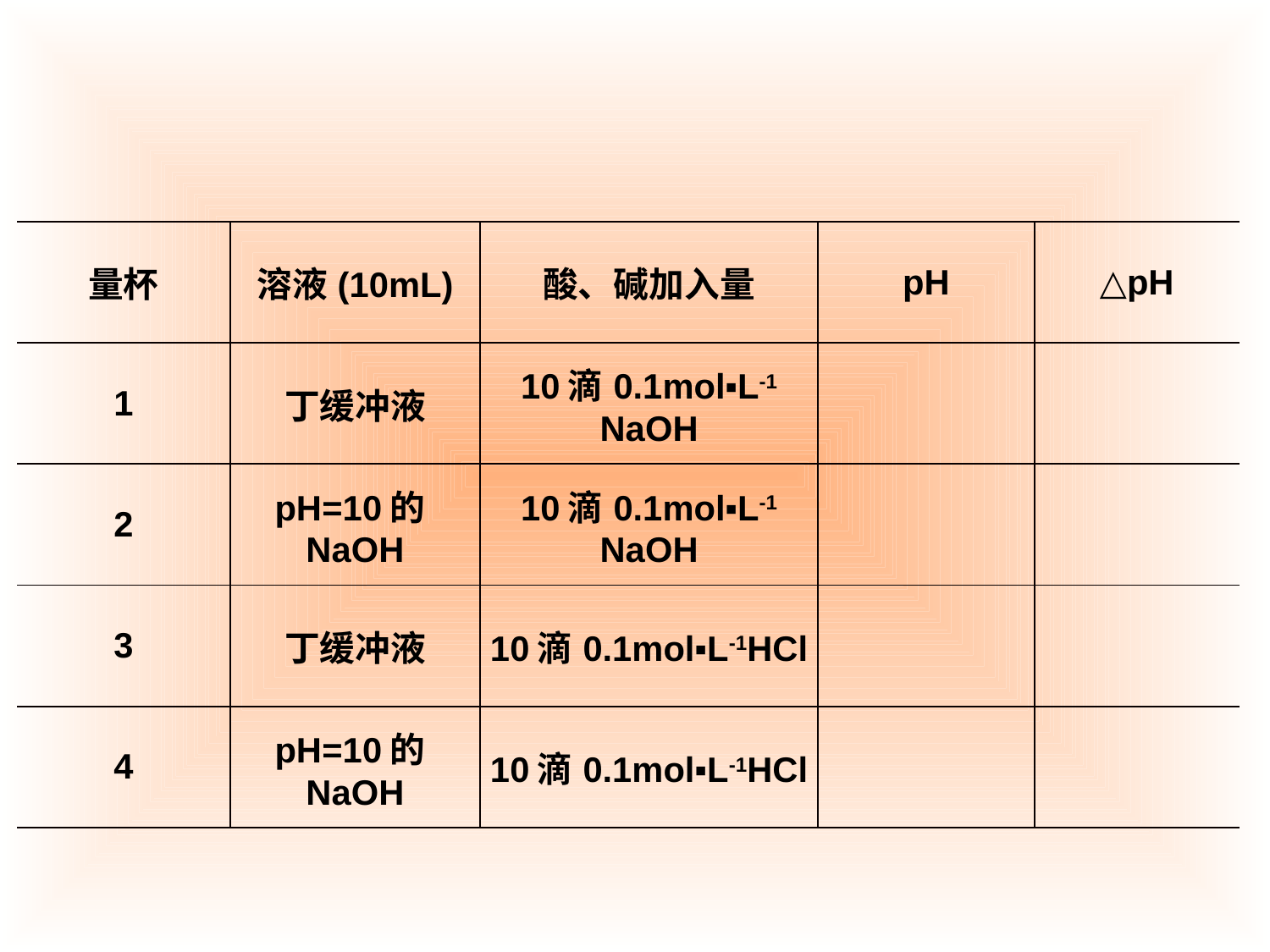

| 量杯 | 溶液(10mL) | 酸、碱加入量 | pH | △pH |
| --- | --- | --- | --- | --- |
| 1 | 丁缓冲液 | 10滴0.1mol▪L-1 NaOH |  |  |
| 2 | pH=10的NaOH | 10滴0.1mol▪L-1 NaOH |  |  |
| 3 | 丁缓冲液 | 10滴0.1mol▪L-1HCl |  |  |
| 4 | pH=10的NaOH | 10滴0.1mol▪L-1HCl |  |  |